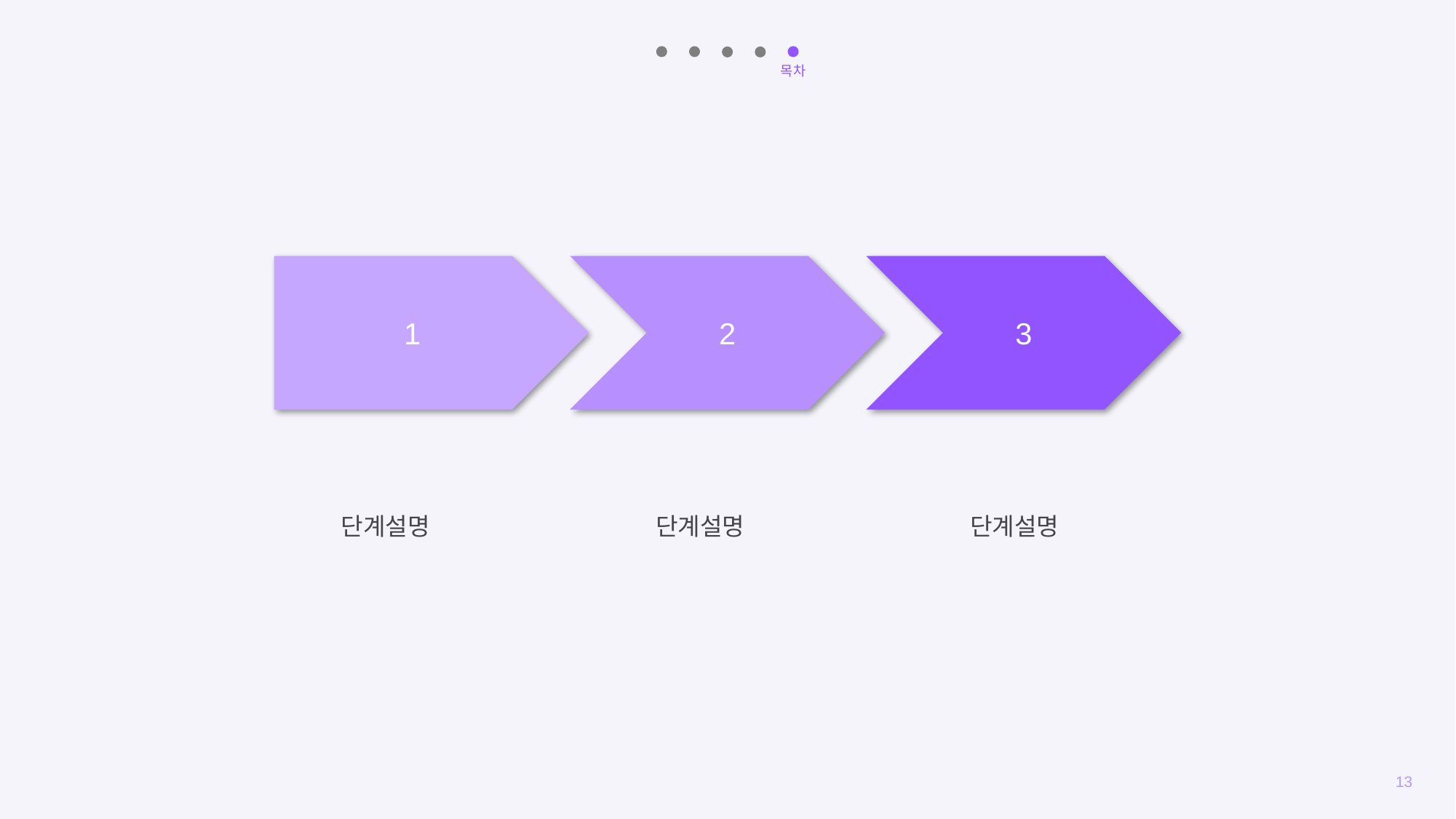

목차
1
2
3
단계설명
단계설명
단계설명
13